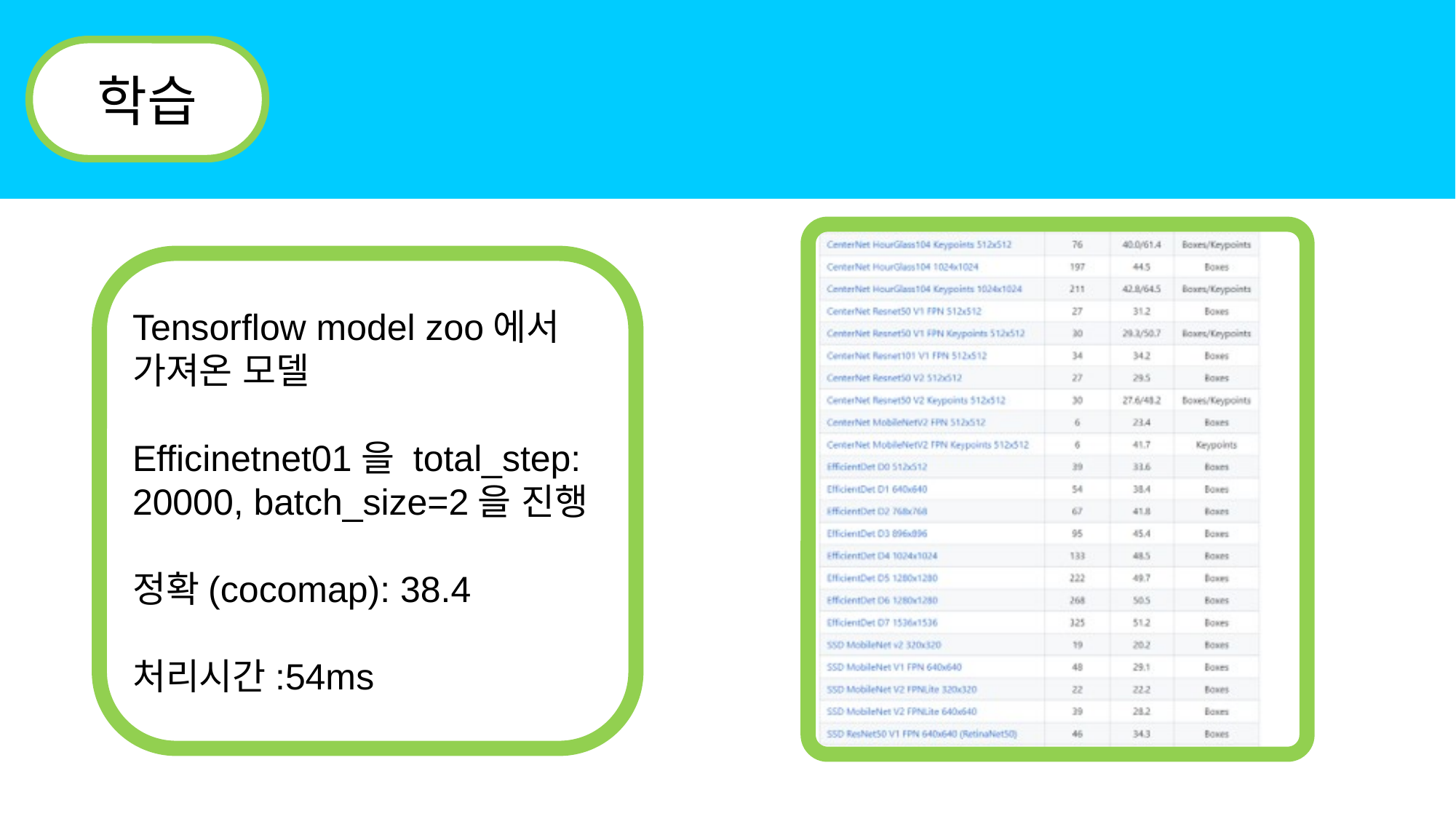

학습

Tensorflow model zoo에서 가져온 모델

Efficinetnet01을 total_step: 20000, batch_size=2을 진행

정확(cocomap): 38.4

처리시간:54ms